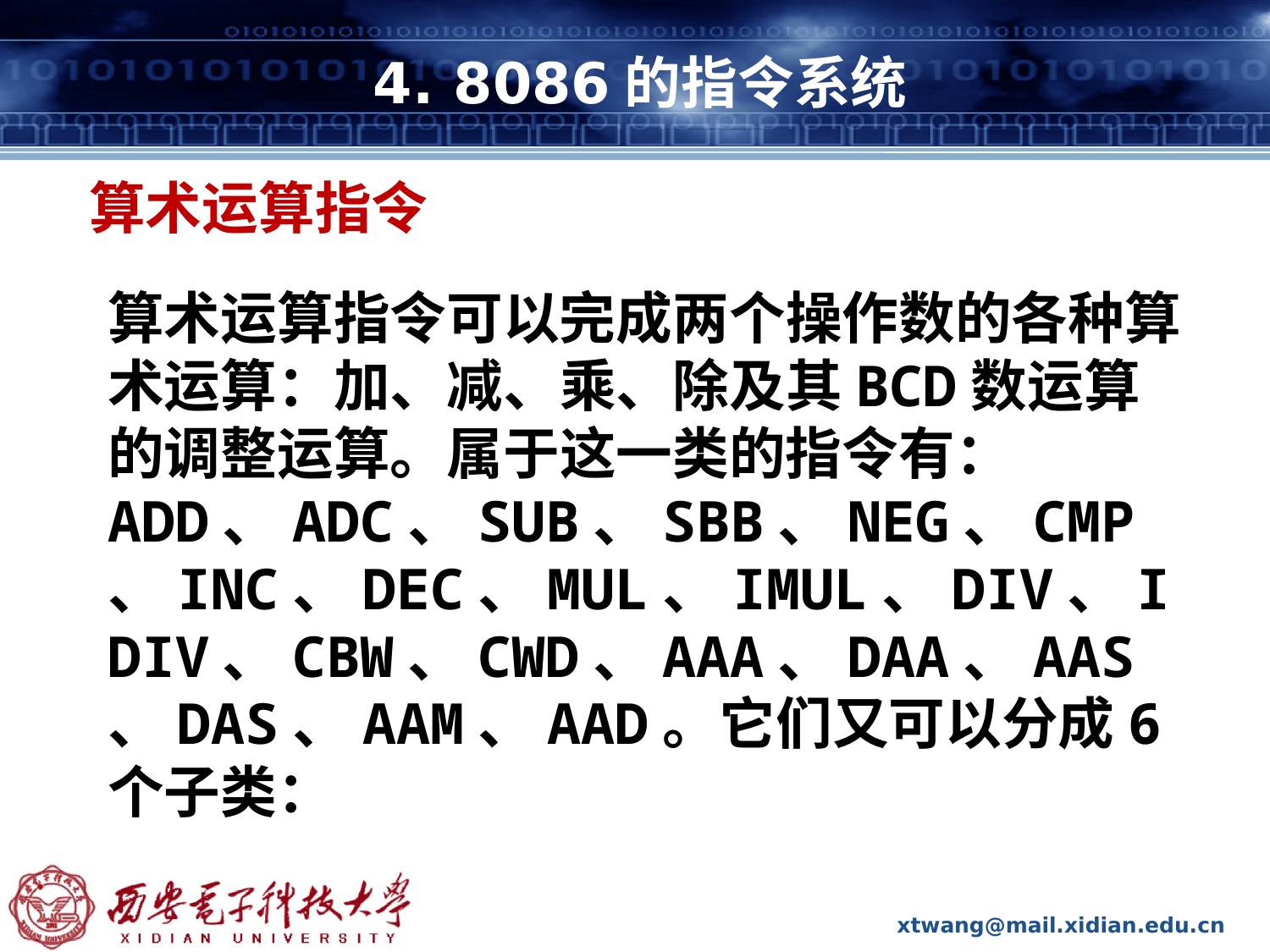

# 4. 8086的指令系统
算术运算指令
算术运算指令可以完成两个操作数的各种算术运算：加、减、乘、除及其BCD数运算的调整运算。属于这一类的指令有：ADD、ADC、SUB、SBB、NEG、CMP、INC、DEC、MUL、IMUL、DIV、IDIV、CBW、CWD、AAA、DAA、AAS、DAS、AAM、AAD。它们又可以分成6个子类：